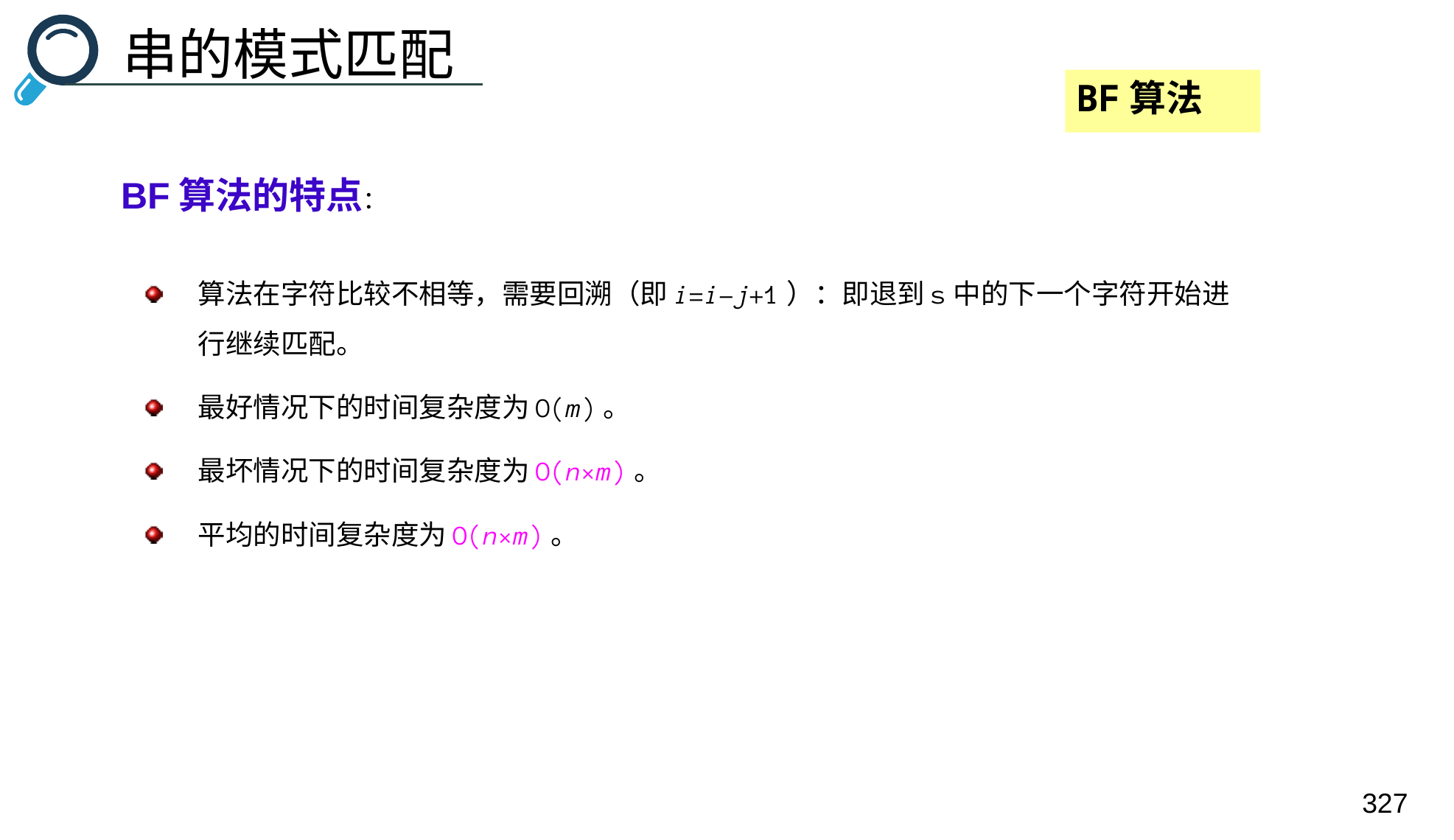

串的模式匹配
BF算法
BF算法的特点：
算法在字符比较不相等，需要回溯（即i=i-j+1）：即退到s中的下一个字符开始进行继续匹配。
最好情况下的时间复杂度为O(m)。
最坏情况下的时间复杂度为O(n×m)。
平均的时间复杂度为O(n×m)。
327